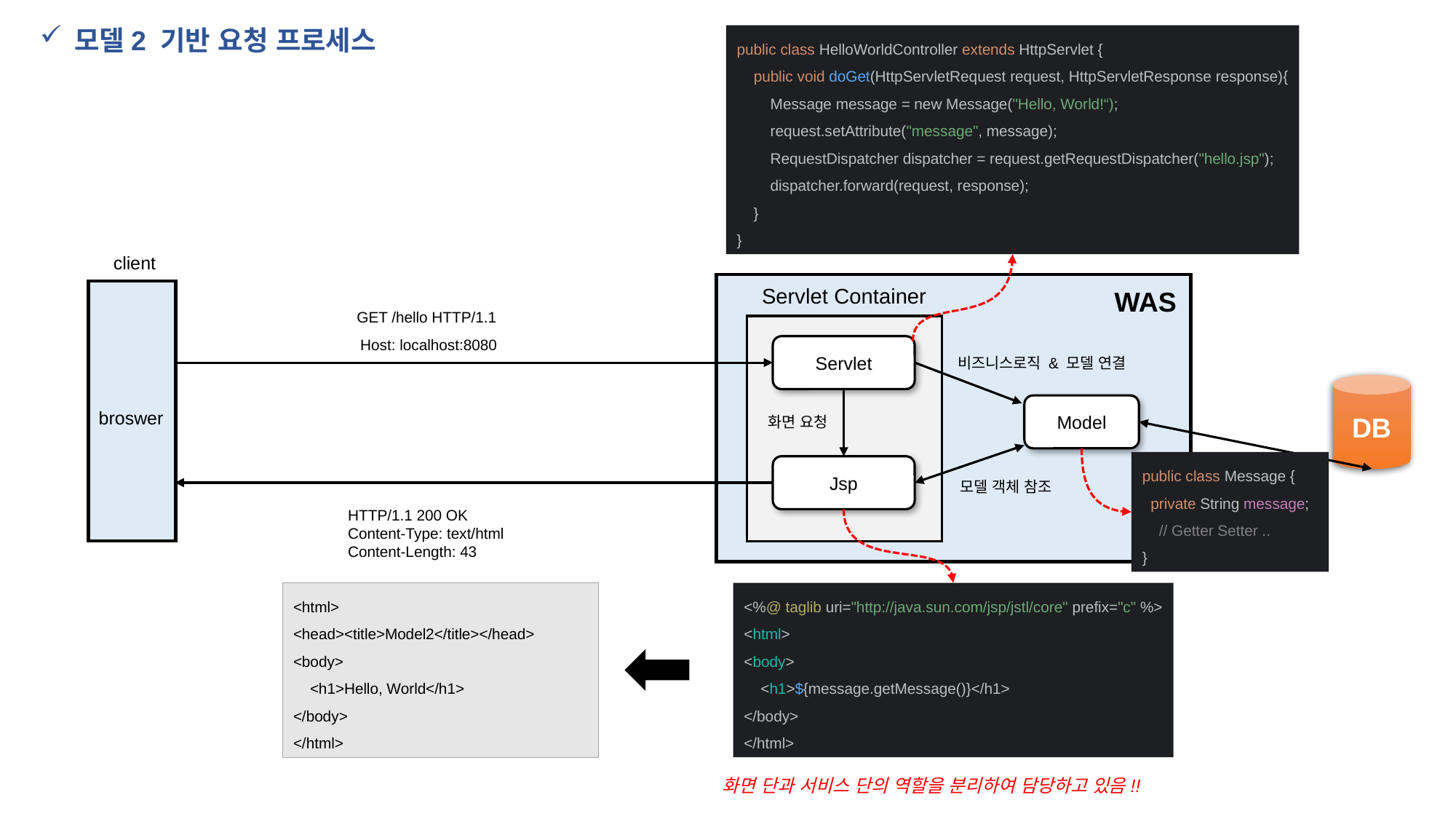

모델2 기반 요청 프로세스
public class HelloWorldController extends HttpServlet {
    public void doGet(HttpServletRequest request, HttpServletResponse response){
        Message message = new Message("Hello, World!“);
        request.setAttribute("message", message);
        RequestDispatcher dispatcher = request.getRequestDispatcher("hello.jsp");
        dispatcher.forward(request, response);
    }
}
client

Servlet Container
WAS

GET /hello HTTP/1.1
Host: localhost:8080

Servlet
비즈니스로직 & 모델 연결
DB
Model
broswer
화면 요청
public class Message {
  private String message;
    // Getter Setter ..
}
Jsp
모델 객체 참조
HTTP/1.1 200 OK
Content-Type: text/html
Content-Length: 43
<html>
<head><title>Model2</title></head>
<body>
    <h1>Hello, World</h1>
</body>
</html>
<%@ taglib uri="http://java.sun.com/jsp/jstl/core" prefix="c" %>
<html>
<body>
    <h1>${message.getMessage()}</h1>
</body>
</html>

화면 단과 서비스 단의 역할을 분리하여 담당하고 있음!!